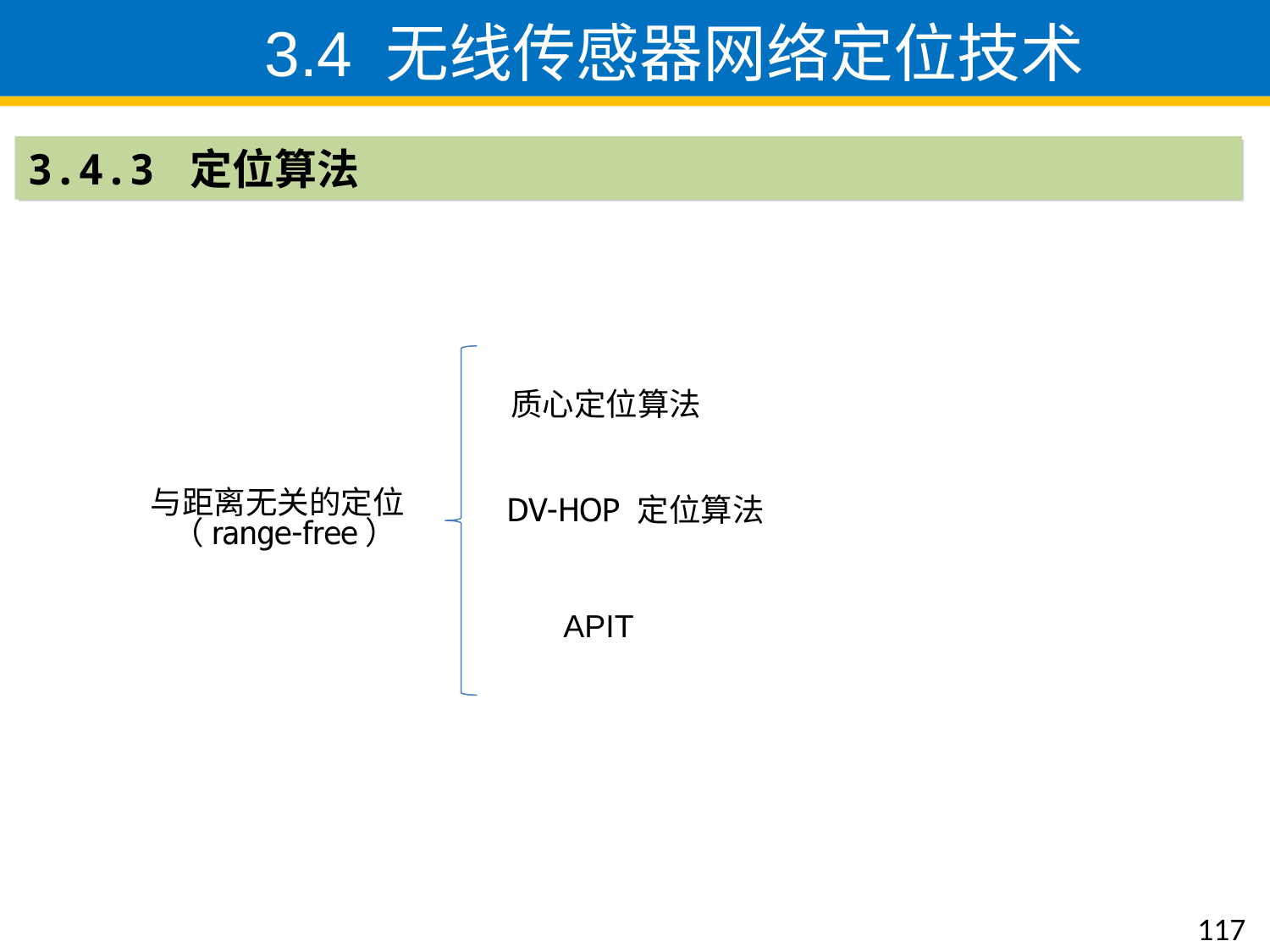

3.4 无线传感器网络定位技术
3.4.3 定位算法

质心定位算法
与距离无关的定位
  （range-free）
DV-HOP 定位算法
APIT
117